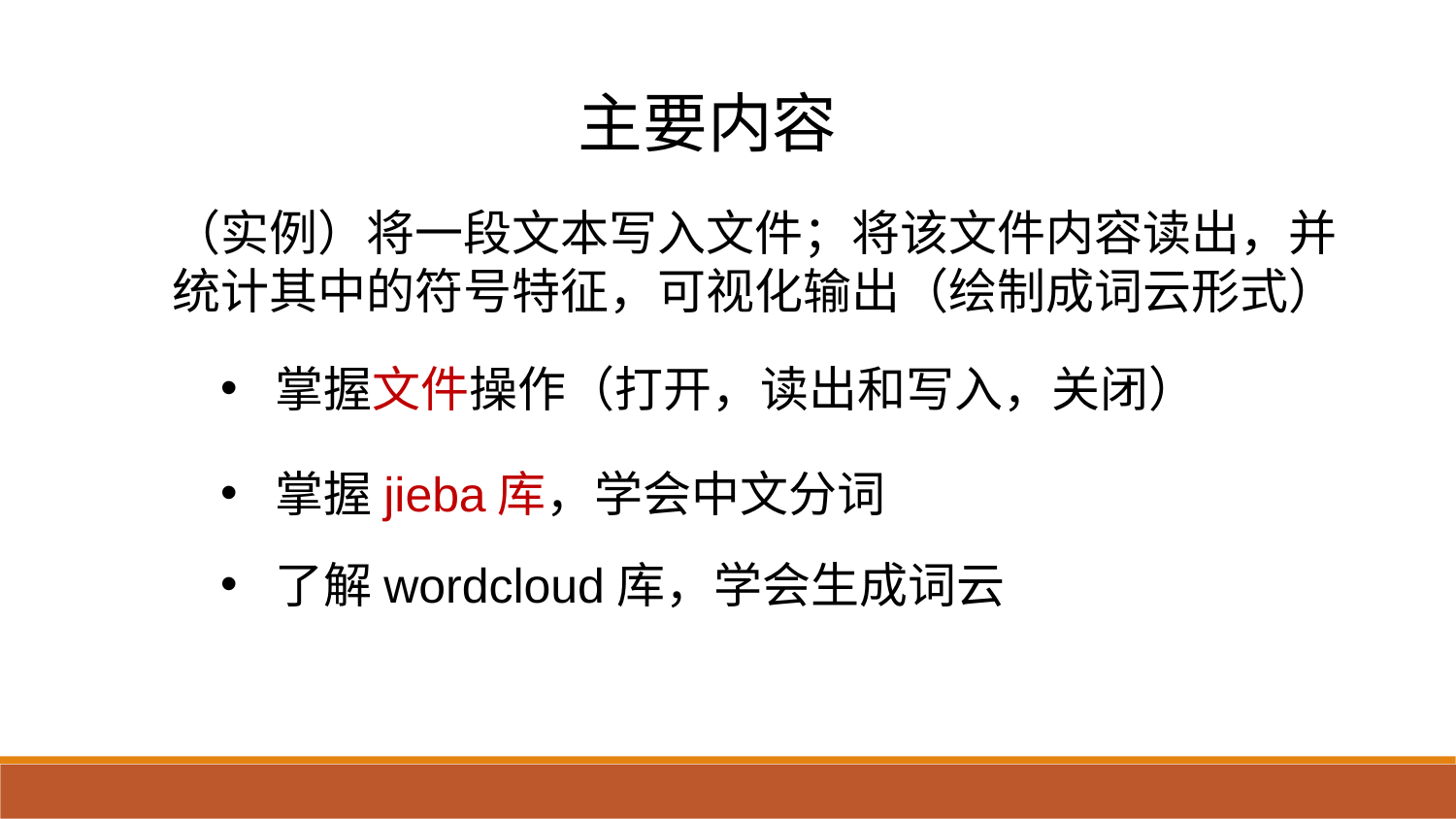

主要内容
（实例）将一段文本写入文件；将该文件内容读出，并统计其中的符号特征，可视化输出（绘制成词云形式）
掌握文件操作（打开，读出和写入，关闭）
掌握jieba库，学会中文分词
了解wordcloud库，学会生成词云